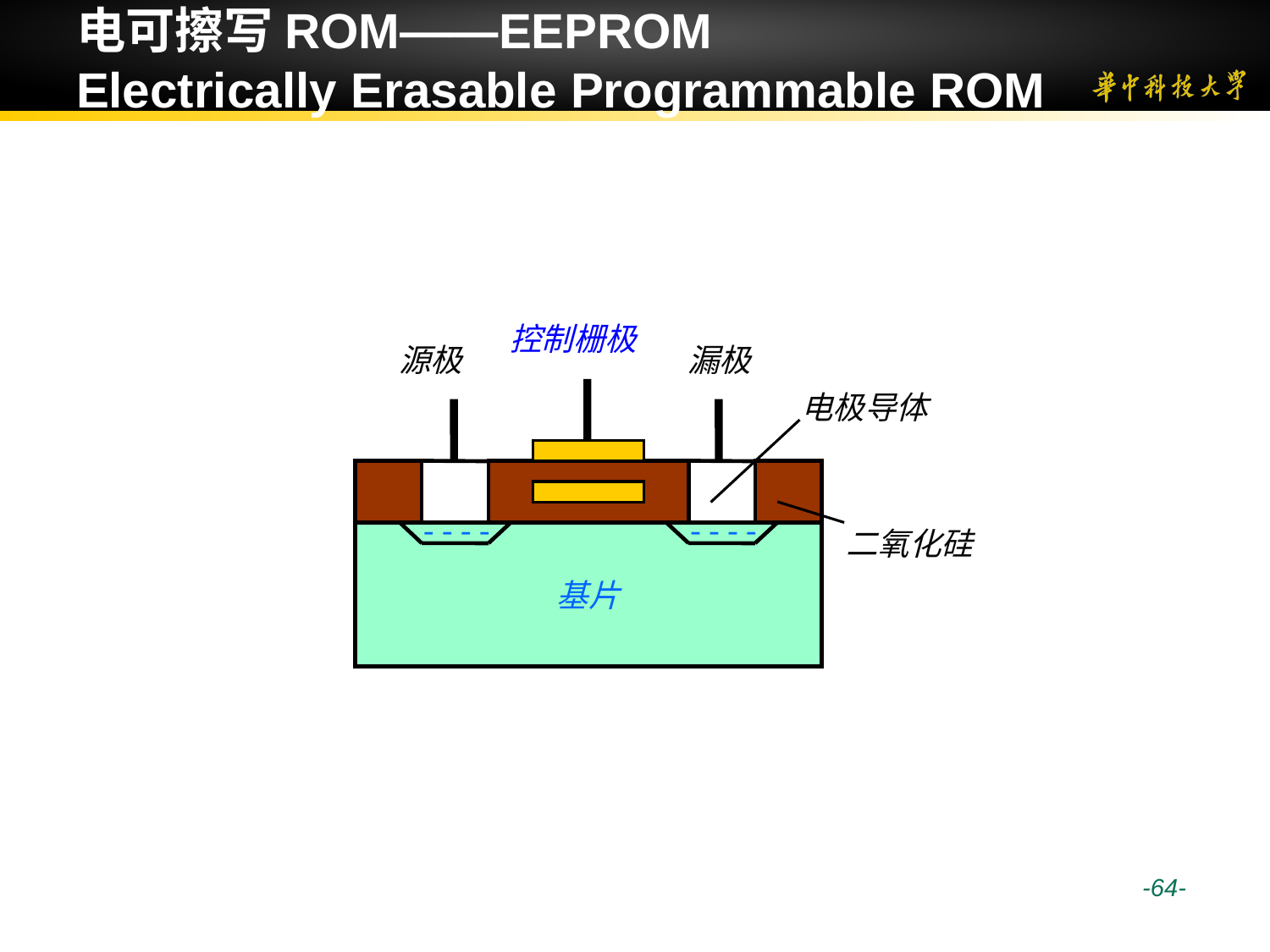

# 电可擦写ROM——EEPROM Electrically Erasable Programmable ROM
控制栅极

源极
漏极
电极导体

- - - -
- - - -
基片

二氧化硅

 -64-